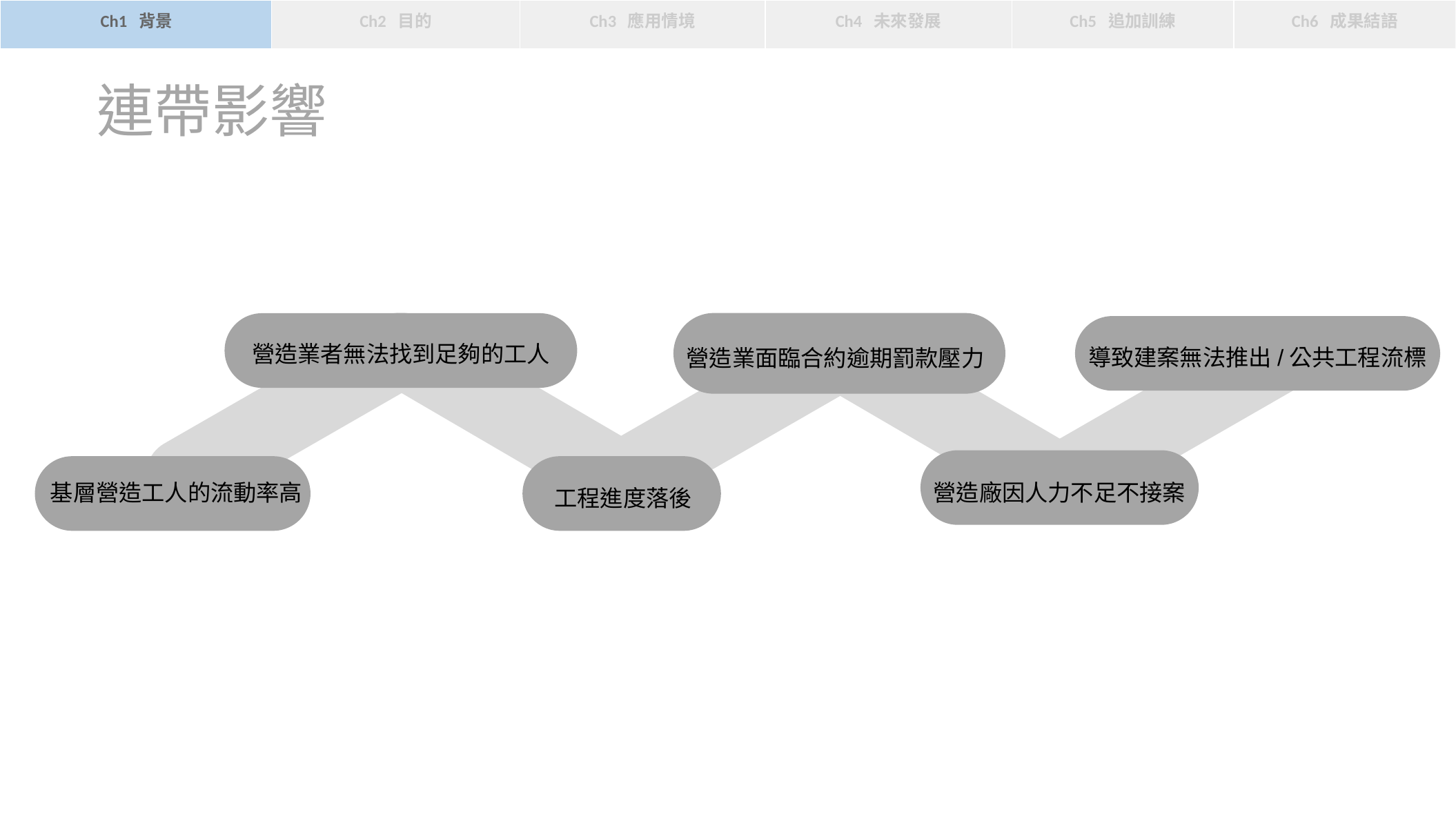

Ch6  成果結語
Ch1  背景
Ch4  未來發展
Ch2  目的
Ch3  應用情境
Ch5  追加訓練
連帶影響

營造業面臨合約逾期罰款壓力
營造業者無法找到足夠的工人
導致建案無法推出/公共工程流標
基層營造工人的流動率高
營造廠因人力不足不接案
工程進度落後